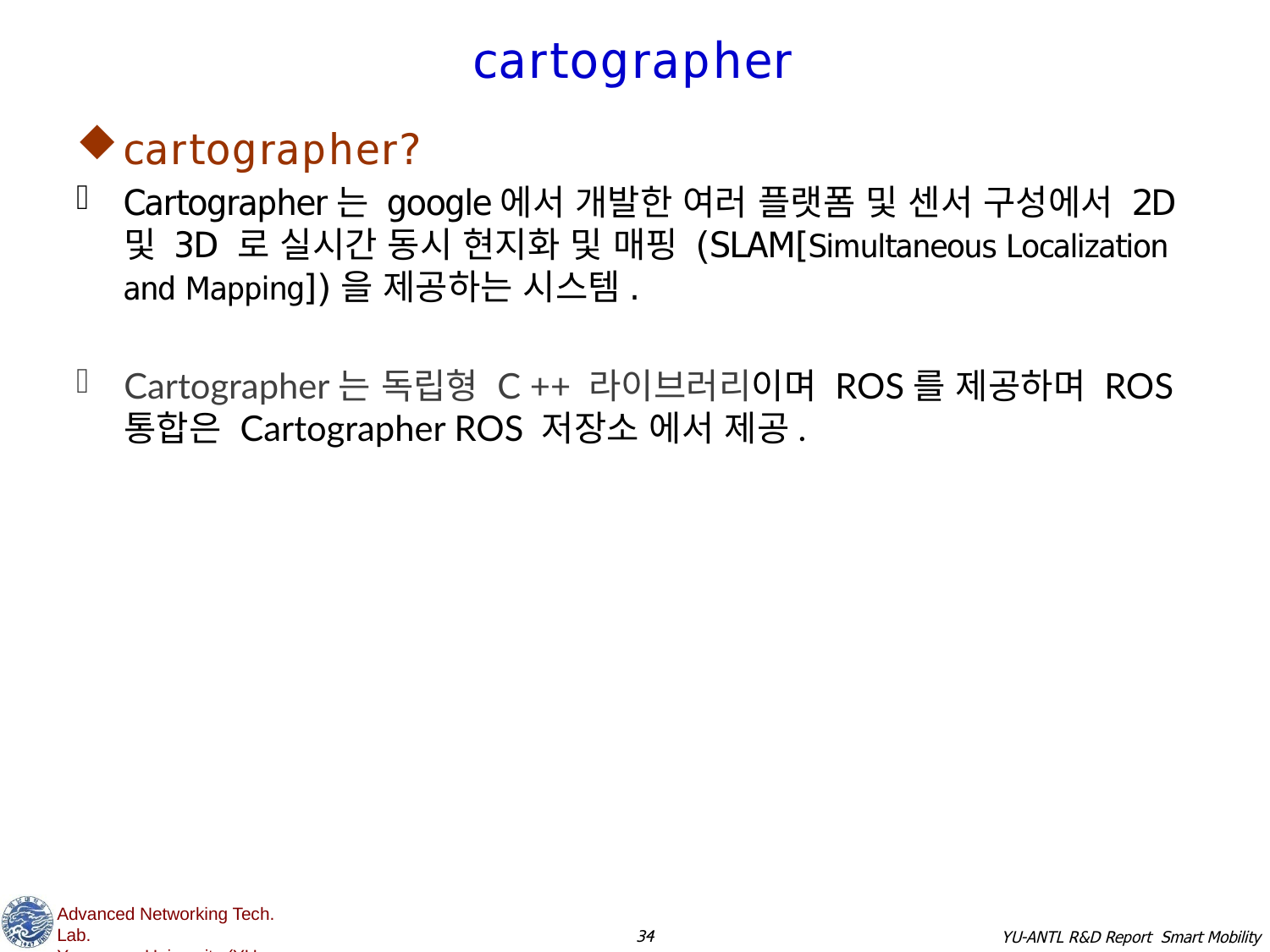

# cartographer
cartographer?
Cartographer는 google에서 개발한 여러 플랫폼 및 센서 구성에서 2D 및 3D 로 실시간 동시 현지화 및 매핑 (SLAM[Simultaneous Localization and Mapping])을 제공하는 시스템.

Cartographer는 독립형 C ++ 라이브러리이며 ROS를 제공하며 ROS 통합은 Cartographer ROS 저장소 에서 제공.